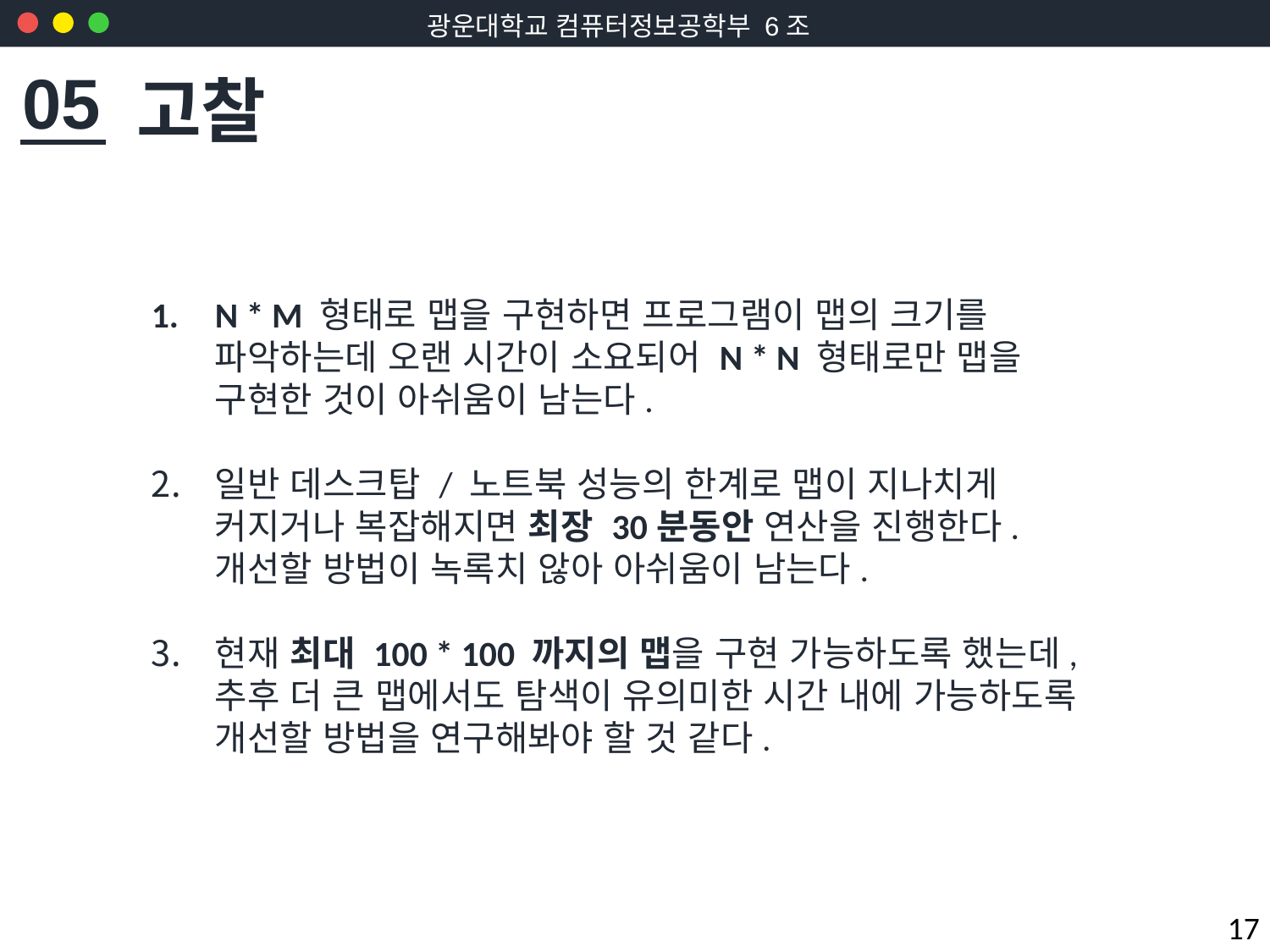

05
고찰
N * M 형태로 맵을 구현하면 프로그램이 맵의 크기를 파악하는데 오랜 시간이 소요되어 N * N 형태로만 맵을 구현한 것이 아쉬움이 남는다.

일반 데스크탑 / 노트북 성능의 한계로 맵이 지나치게 커지거나 복잡해지면 최장 30분동안 연산을 진행한다. 개선할 방법이 녹록치 않아 아쉬움이 남는다.

현재 최대 100 * 100 까지의 맵을 구현 가능하도록 했는데, 추후 더 큰 맵에서도 탐색이 유의미한 시간 내에 가능하도록 개선할 방법을 연구해봐야 할 것 같다.
17